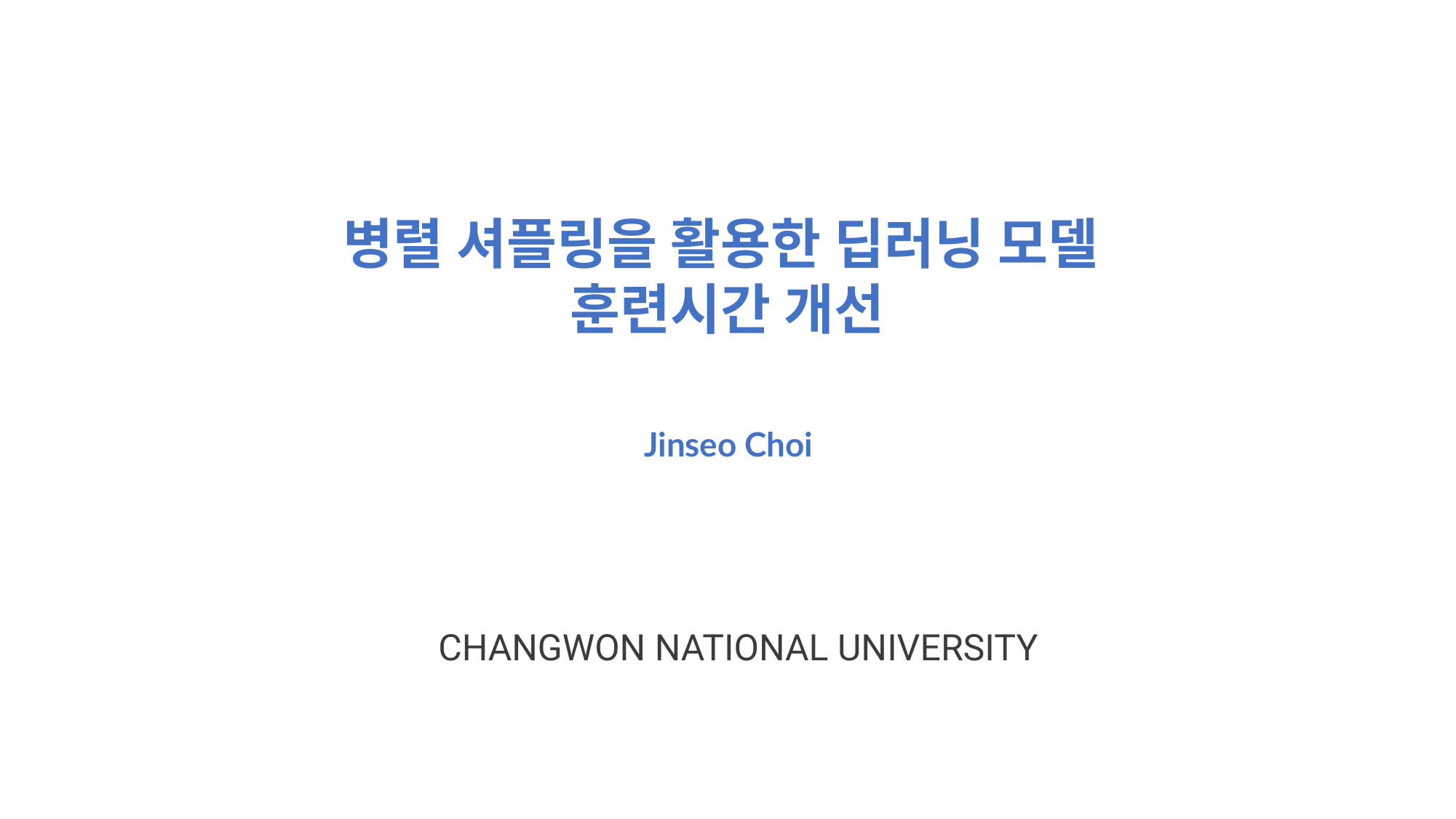

병렬 셔플링을 활용한 딥러닝 모델
훈련시간 개선
Jinseo Choi
CHANGWON NATIONAL UNIVERSITY